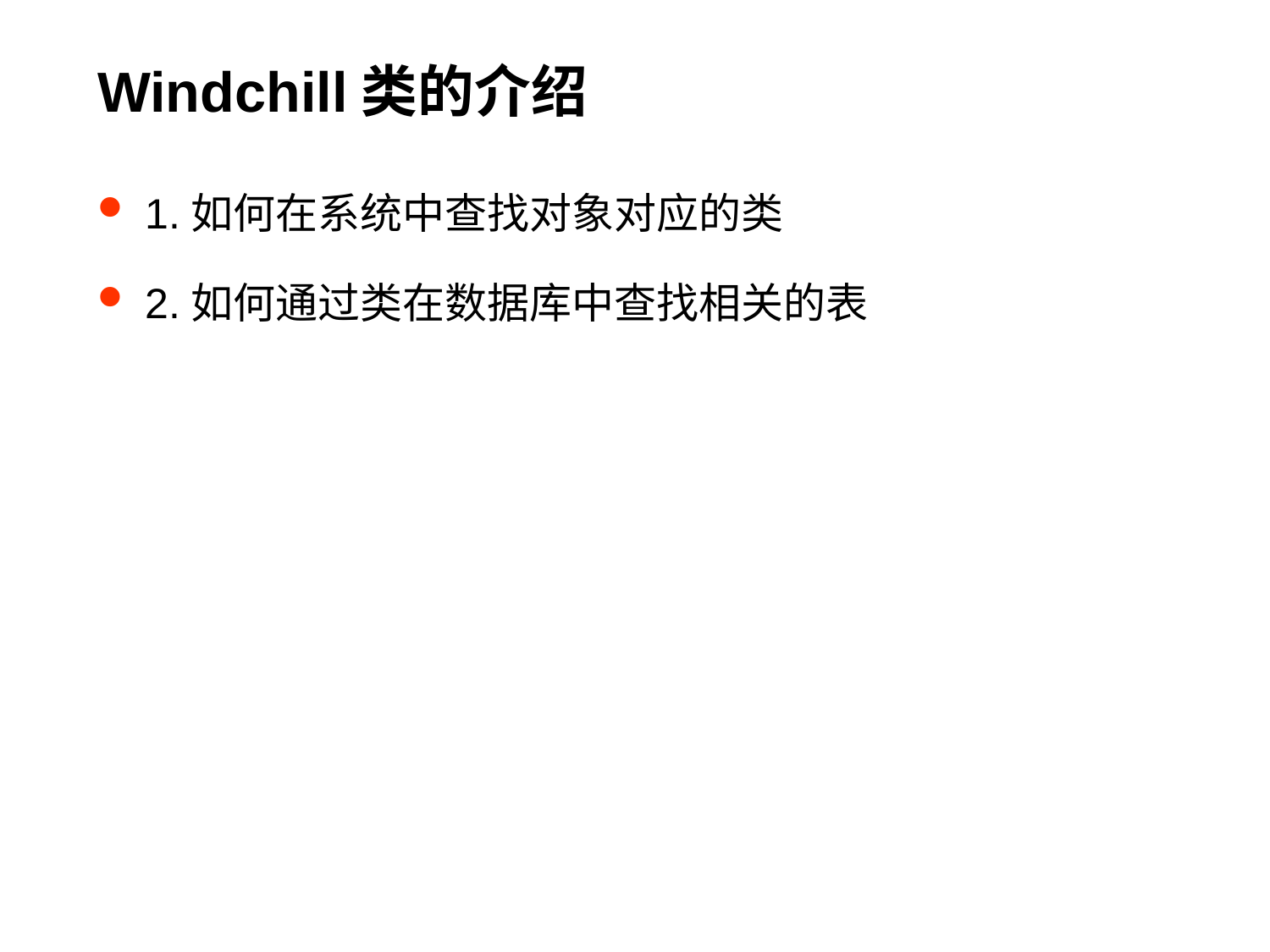

# Windchill类的介绍
1.如何在系统中查找对象对应的类
2.如何通过类在数据库中查找相关的表